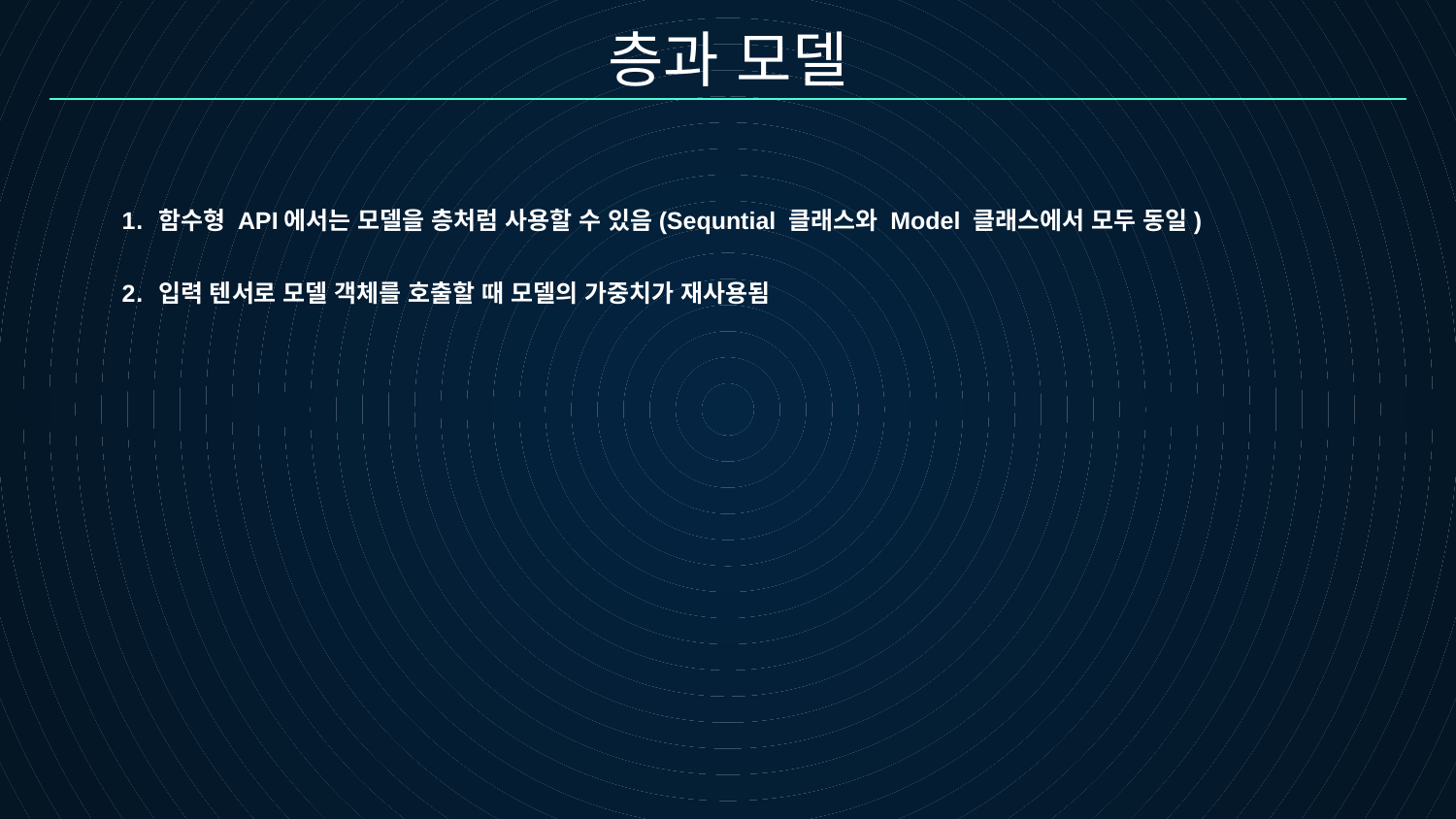

층과 모델
함수형 API에서는 모델을 층처럼 사용할 수 있음(Sequntial 클래스와 Model 클래스에서 모두 동일)
입력 텐서로 모델 객체를 호출할 때 모델의 가중치가 재사용됨